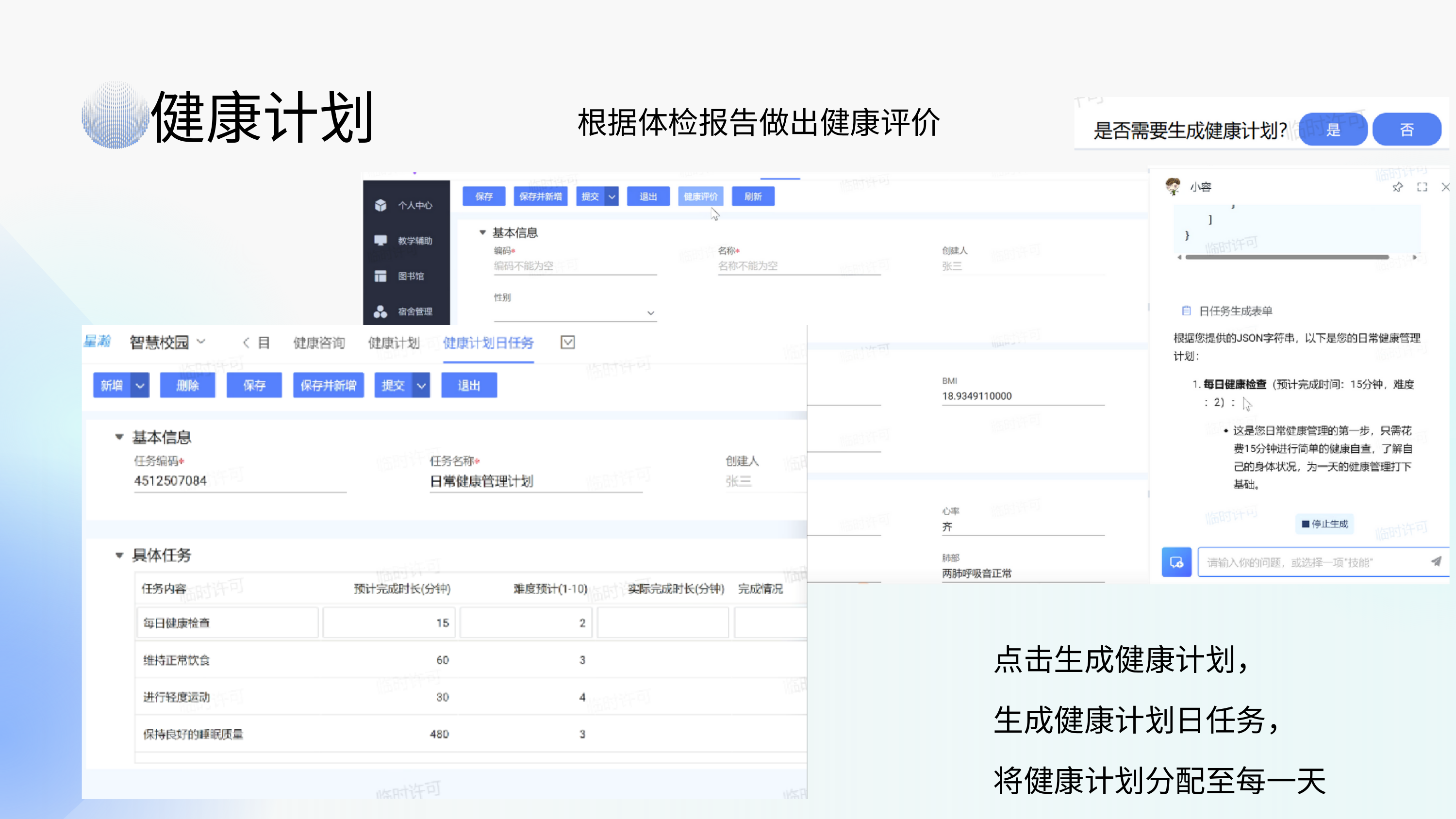

健康计划
根据体检报告做出健康评价

点击生成健康计划，
生成健康计划日任务，
将健康计划分配至每一天